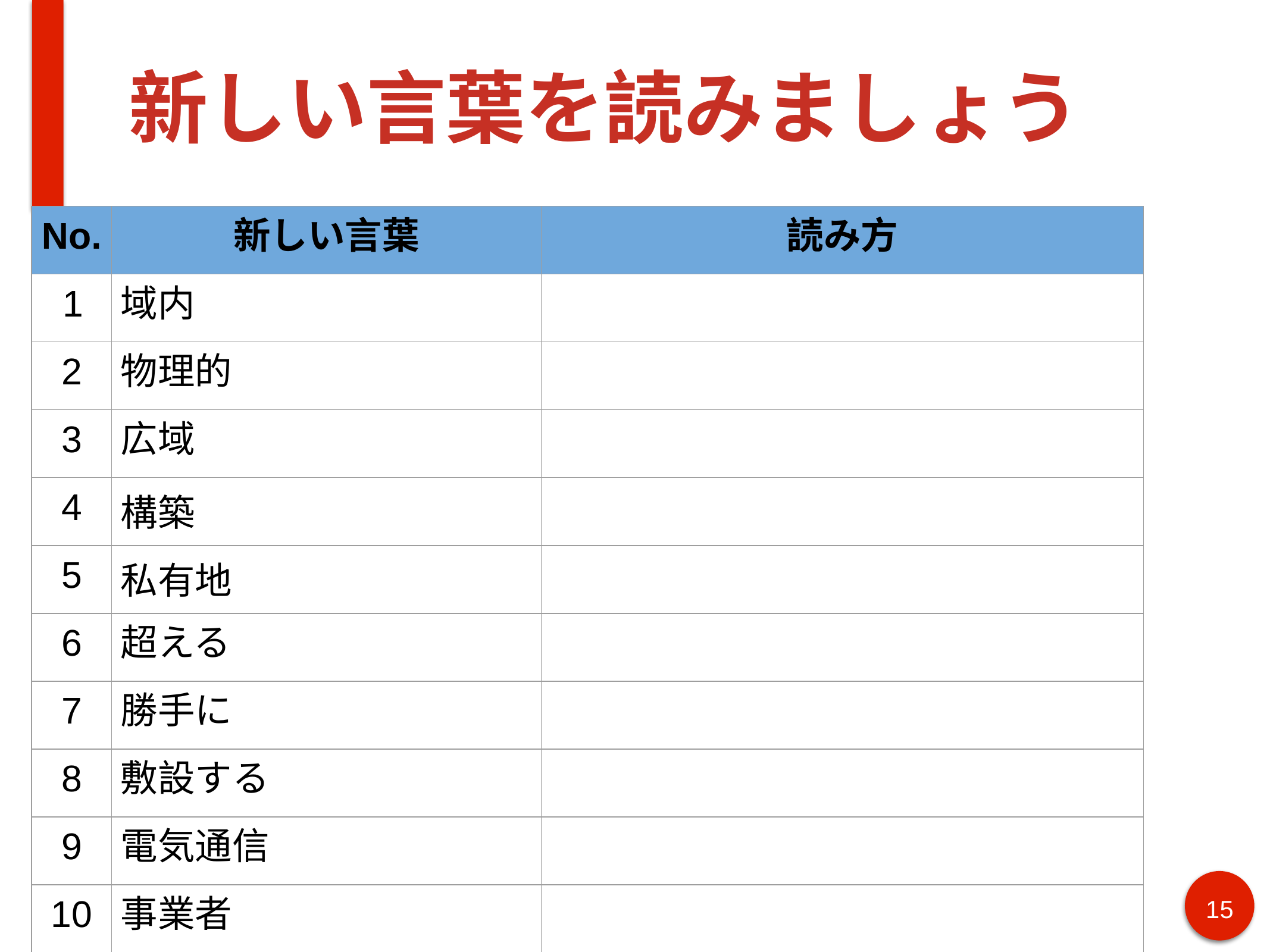

# 新しい言葉を読みましょう
| No. | 新しい言葉 | 読み方 |
| --- | --- | --- |
| 1 | 域内 |  |
| 2 | 物理的 |  |
| 3 | 広域 |  |
| 4 | 構築 |  |
| 5 | 私有地 |  |
| 6 | 超える |  |
| 7 | 勝手に |  |
| 8 | 敷設する |  |
| 9 | 電気通信 |  |
| 10 | 事業者 |  |
15